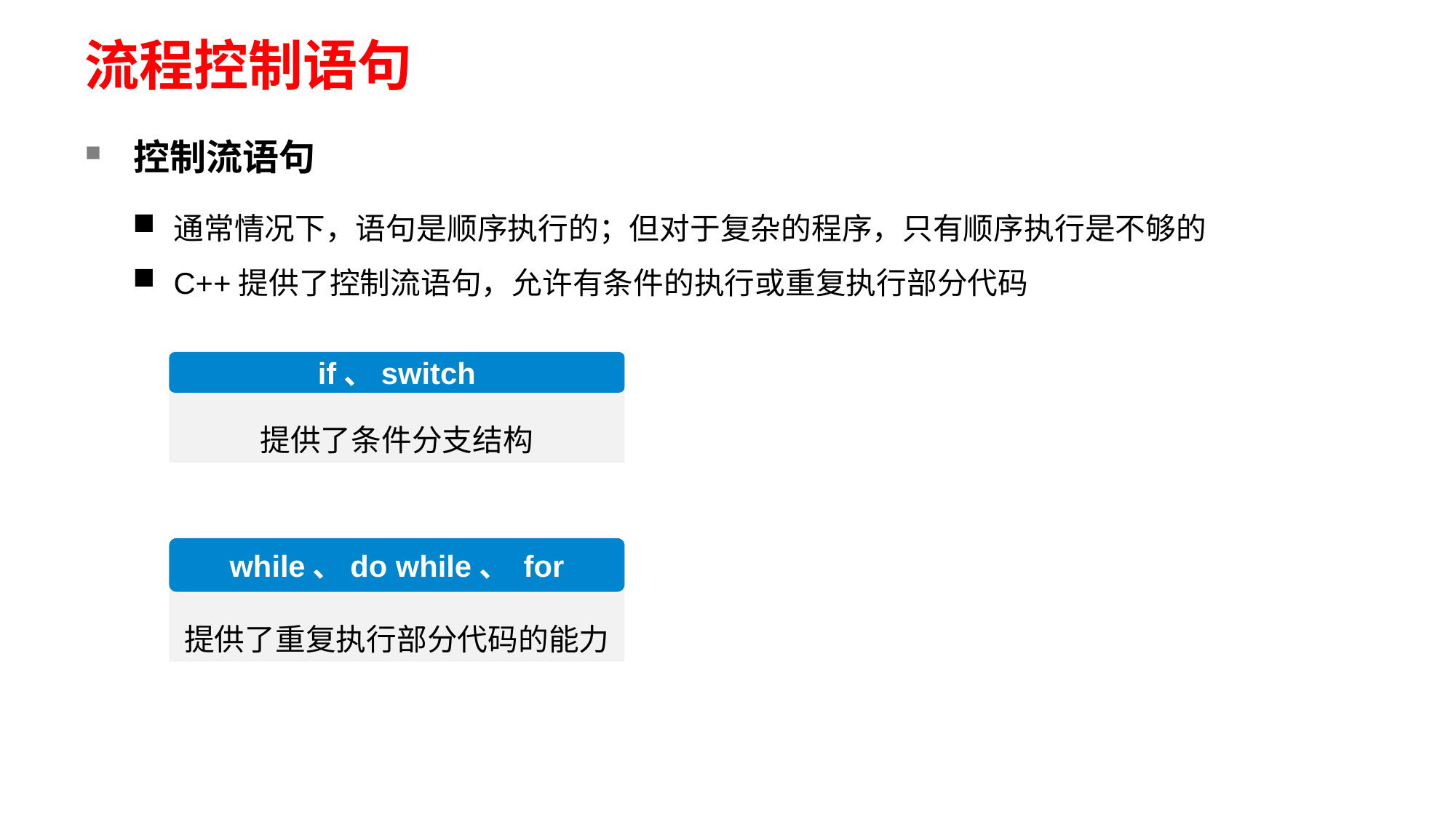

# 流程控制语句
控制流语句
通常情况下，语句是顺序执行的；但对于复杂的程序，只有顺序执行是不够的
C++提供了控制流语句，允许有条件的执行或重复执行部分代码
if、switch
提供了条件分支结构
while、do while、 for
提供了重复执行部分代码的能力